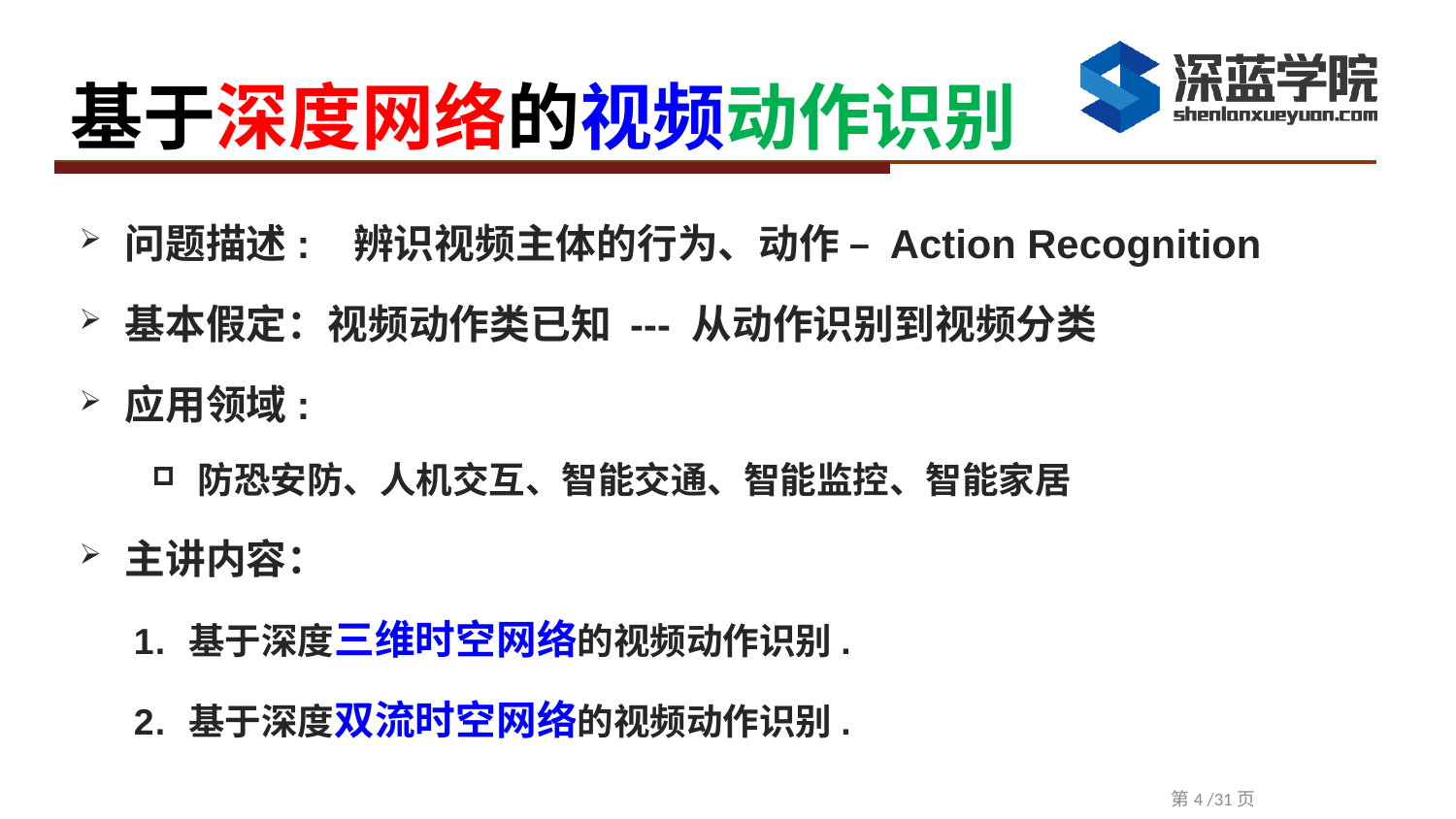

基于深度网络的视频动作识别
问题描述:   辨识视频主体的行为、动作 – Action Recognition
基本假定：视频动作类已知 --- 从动作识别到视频分类
应用领域:
防恐安防、人机交互、智能交通、智能监控、智能家居
主讲内容：
基于深度三维时空网络的视频动作识别.
基于深度双流时空网络的视频动作识别.
第4 /31页